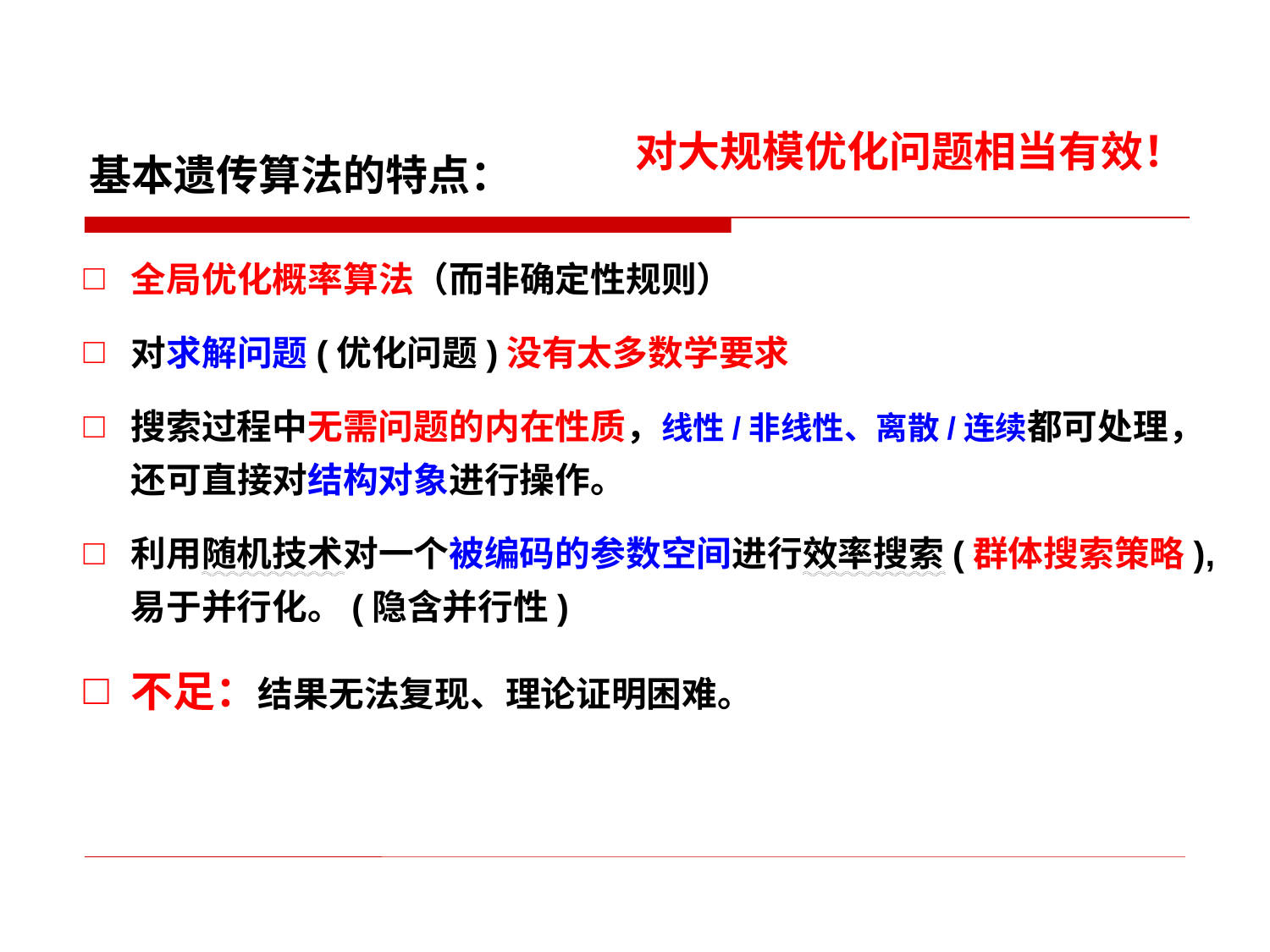

对大规模优化问题相当有效！
# 基本遗传算法的特点：
全局优化概率算法（而非确定性规则）
对求解问题(优化问题)没有太多数学要求
搜索过程中无需问题的内在性质，线性/非线性、离散/连续都可处理，还可直接对结构对象进行操作。
利用随机技术对一个被编码的参数空间进行效率搜索(群体搜索策略),易于并行化。(隐含并行性)
不足：结果无法复现、理论证明困难。